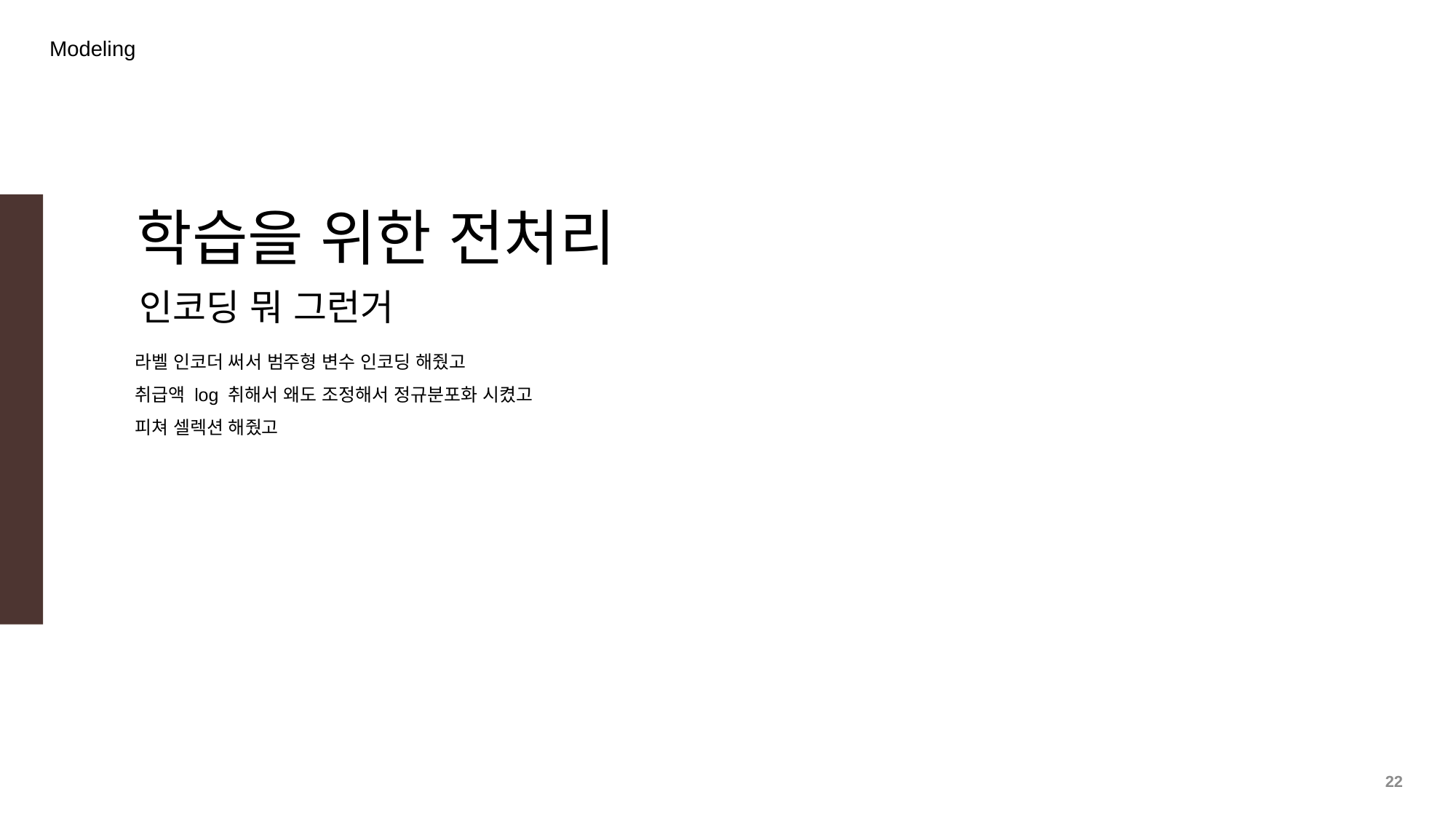

Modeling
학습을 위한 전처리
인코딩 뭐 그런거
라벨 인코더 써서 범주형 변수 인코딩 해줬고
취급액 log 취해서 왜도 조정해서 정규분포화 시켰고
피쳐 셀렉션 해줬고

22